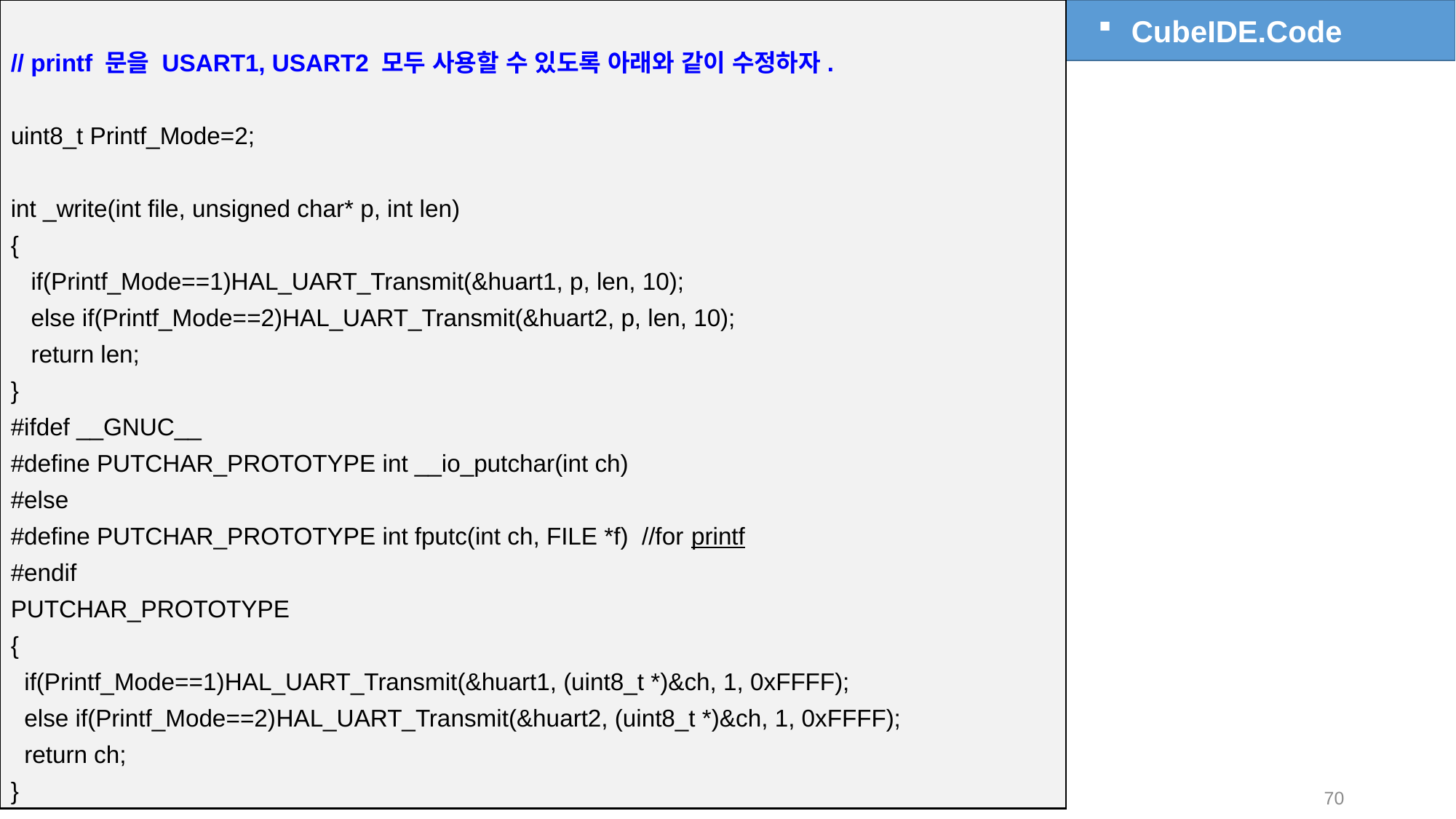

// printf 문을 USART1, USART2 모두 사용할 수 있도록 아래와 같이 수정하자.

uint8_t Printf_Mode=2;

int _write(int file, unsigned char* p, int len)
{
   if(Printf_Mode==1)HAL_UART_Transmit(&huart1, p, len, 10);
   else if(Printf_Mode==2)HAL_UART_Transmit(&huart2, p, len, 10);
   return len;
}
#ifdef __GNUC__
#define PUTCHAR_PROTOTYPE int __io_putchar(int ch)
#else
#define PUTCHAR_PROTOTYPE int fputc(int ch, FILE *f)  //for printf
#endif
PUTCHAR_PROTOTYPE
{
  if(Printf_Mode==1)HAL_UART_Transmit(&huart1, (uint8_t *)&ch, 1, 0xFFFF);
  else if(Printf_Mode==2)HAL_UART_Transmit(&huart2, (uint8_t *)&ch, 1, 0xFFFF);
  return ch;
}
CubeIDE.Code
70